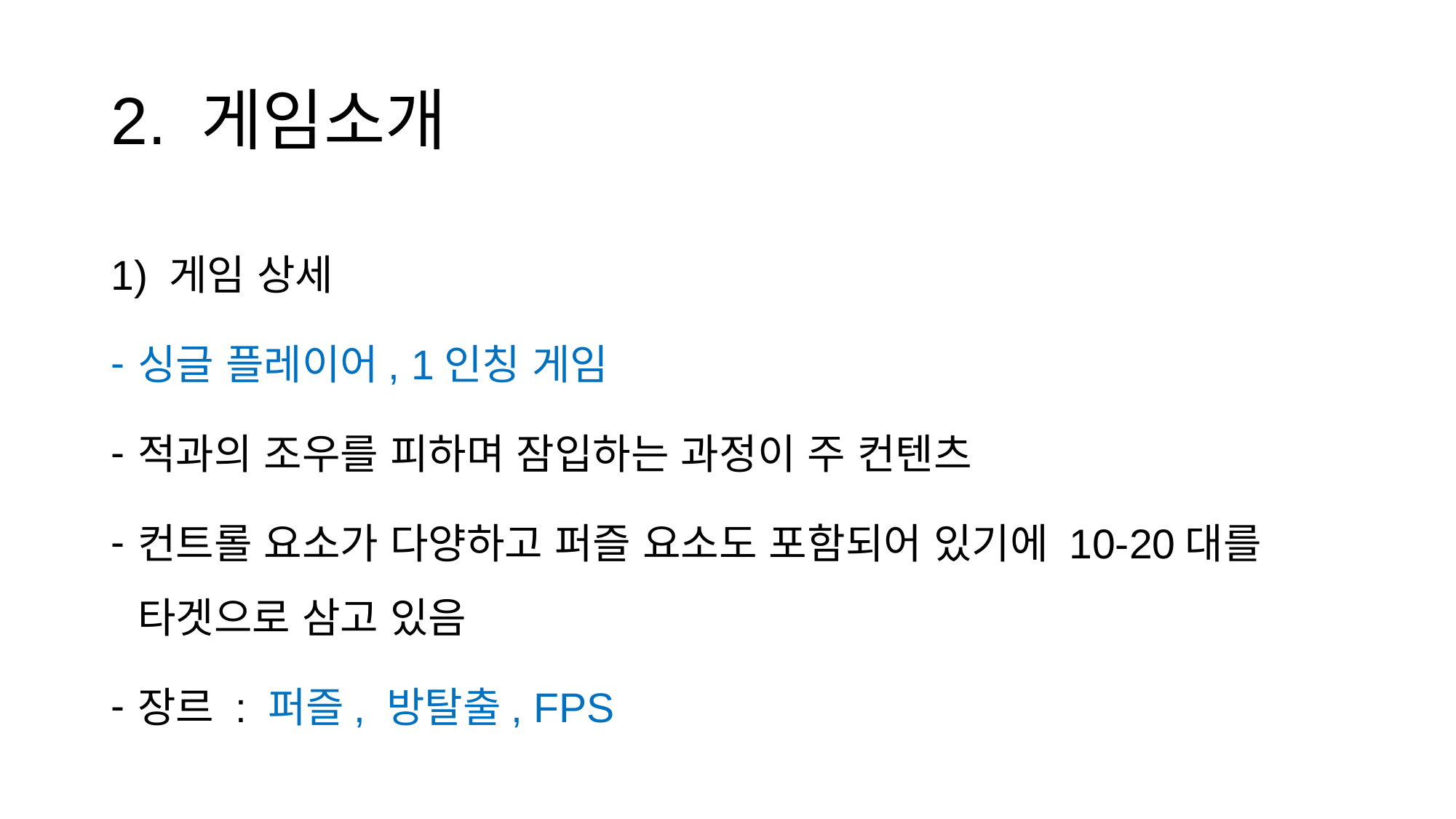

# 2. 게임소개
1) 게임 상세
싱글 플레이어, 1인칭 게임
적과의 조우를 피하며 잠입하는 과정이 주 컨텐츠
컨트롤 요소가 다양하고 퍼즐 요소도 포함되어 있기에 10-20대를 타겟으로 삼고 있음
장르 : 퍼즐, 방탈출, FPS